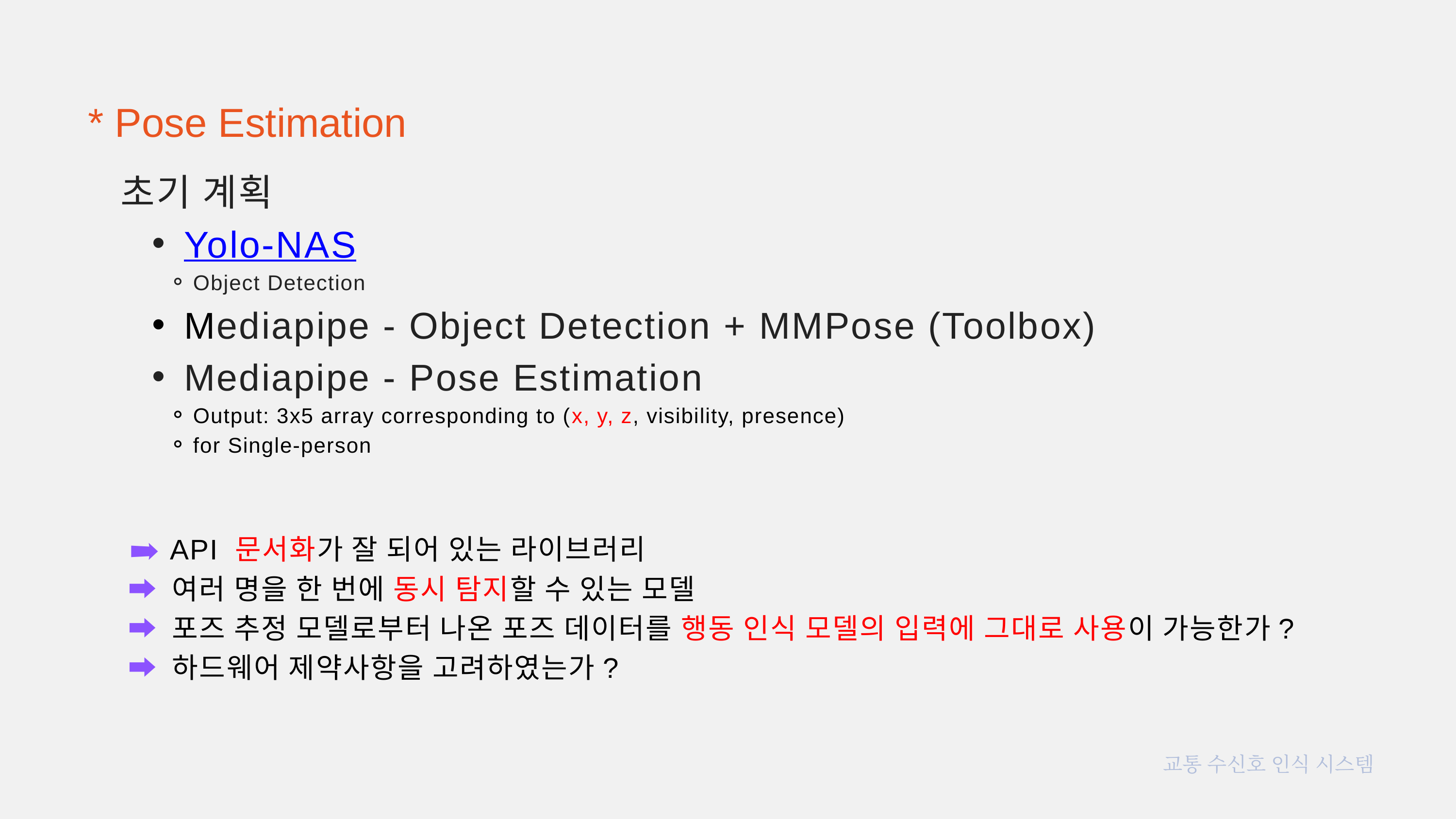

* Pose Estimation
초기 계획
Yolo-NAS
Object Detection
Mediapipe - Object Detection + MMPose (Toolbox)
Mediapipe - Pose Estimation
Output: 3x5 array corresponding to (x, y, z, visibility, presence)
for Single-person

 ➡️ API 문서화가 잘 되어 있는 라이브러리
 ➡️ 여러 명을 한 번에 동시 탐지할 수 있는 모델
 ➡️ 포즈 추정 모델로부터 나온 포즈 데이터를 행동 인식 모델의 입력에 그대로 사용이 가능한가?
 ➡️ 하드웨어 제약사항을 고려하였는가?

교통 수신호 인식 시스템